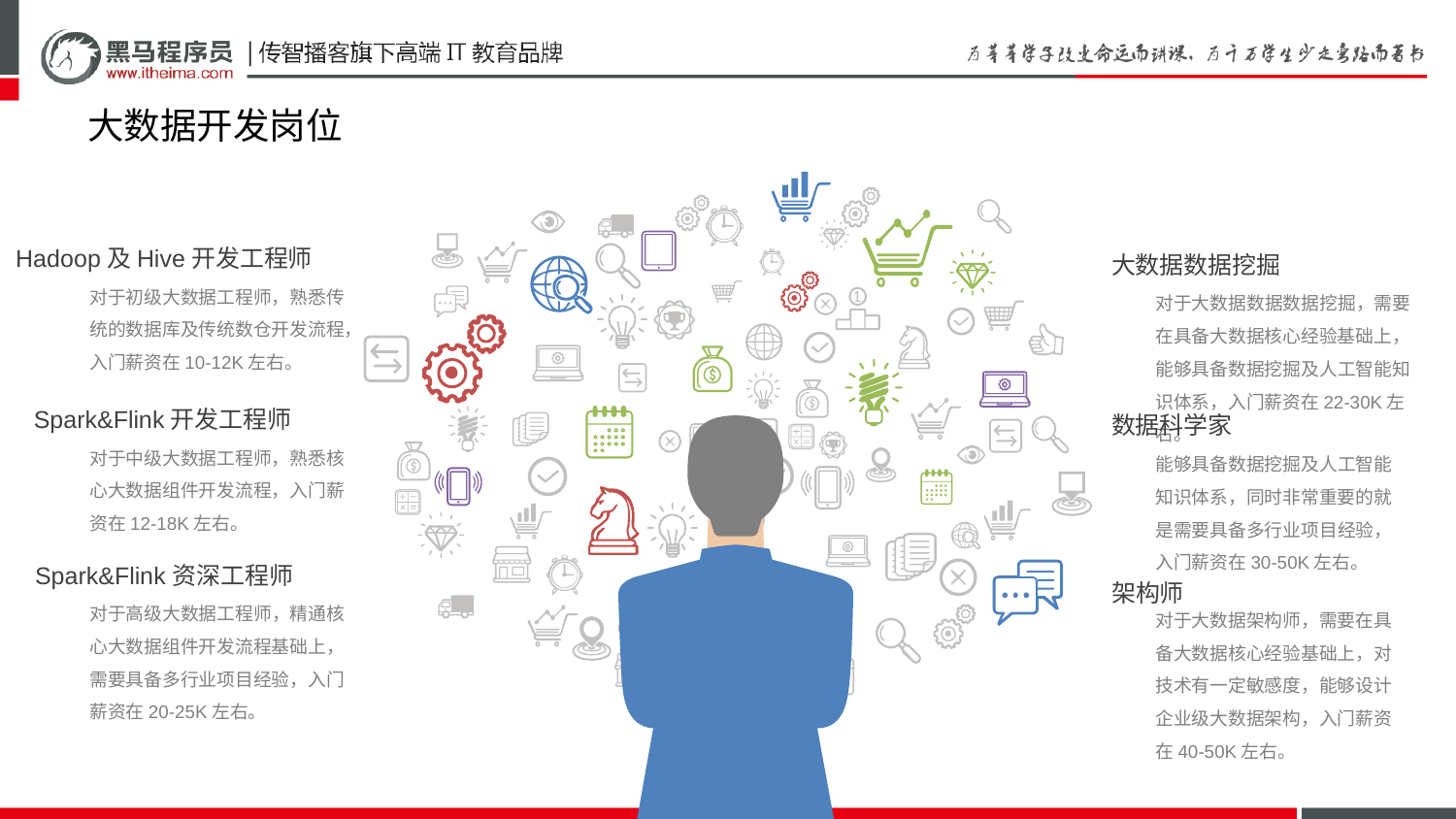

大数据开发岗位

Hadoop及Hive开发工程师
大数据数据挖掘

对于初级大数据工程师，熟悉传统的数据库及传统数仓开发流程，入门薪资在10-12K左右。
对于大数据数据数据挖掘，需要在具备大数据核心经验基础上，能够具备数据挖掘及人工智能知识体系，入门薪资在22-30K左右。

Spark&Flink开发工程师
数据科学家

对于中级大数据工程师，熟悉核心大数据组件开发流程，入门薪资在12-18K左右。
能够具备数据挖掘及人工智能知识体系，同时非常重要的就是需要具备多行业项目经验，入门薪资在30-50K左右。

Spark&Flink资深工程师

架构师
对于高级大数据工程师，精通核心大数据组件开发流程基础上，需要具备多行业项目经验，入门薪资在20-25K左右。
对于大数据架构师，需要在具备大数据核心经验基础上，对技术有一定敏感度，能够设计企业级大数据架构，入门薪资在40-50K左右。